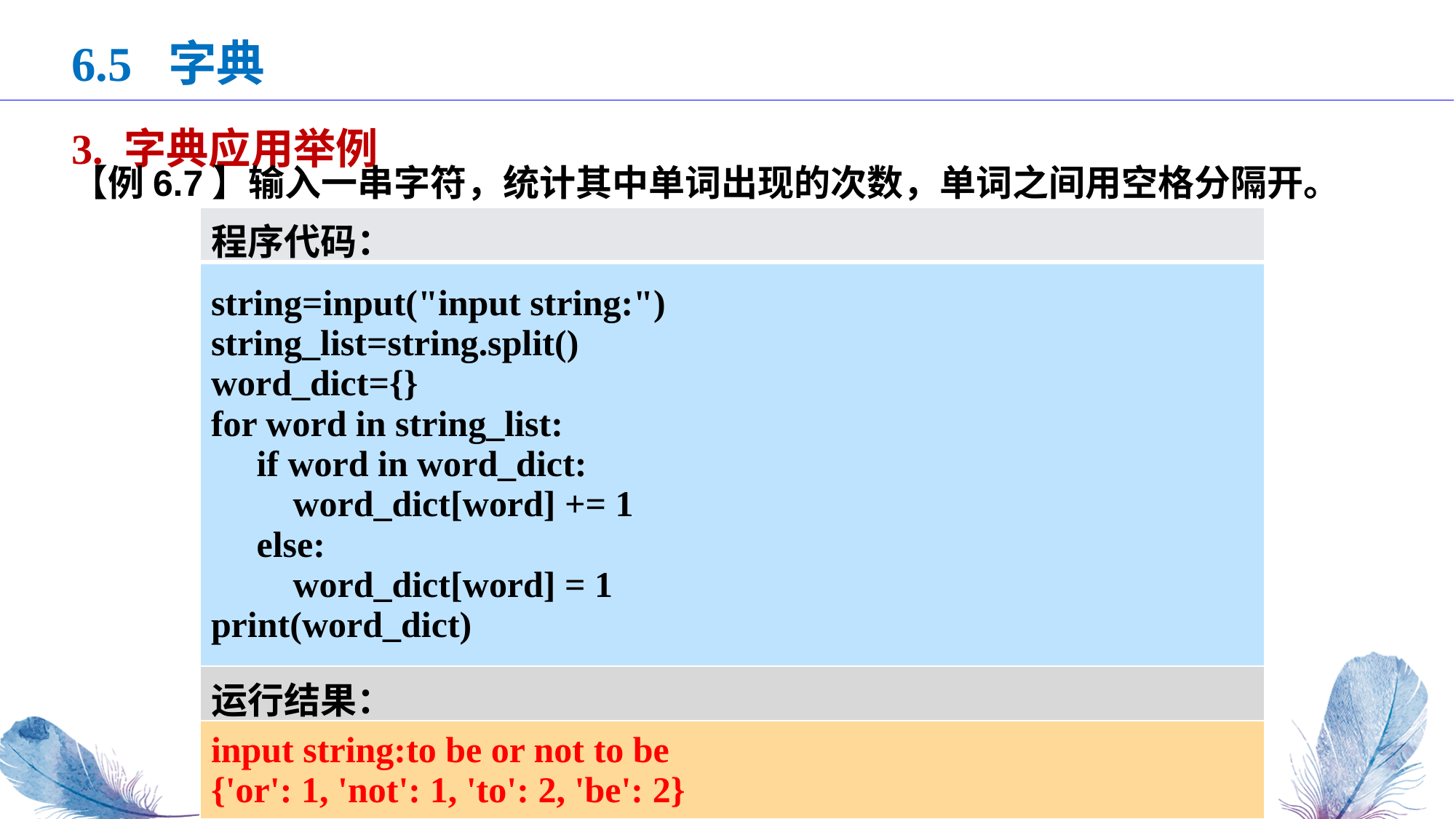

6.5  字典
3. 字典应用举例
【例6.7】输入一串字符，统计其中单词出现的次数，单词之间用空格分隔开。
| 程序代码： |
| --- |
| string=input("input string:") string\_list=string.split() word\_dict={} for word in string\_list: if word in word\_dict: word\_dict[word] += 1 else: word\_dict[word] = 1 print(word\_dict) |
| 运行结果： |
| input string:to be or not to be {'or': 1, 'not': 1, 'to': 2, 'be': 2} |
程序运行结果：